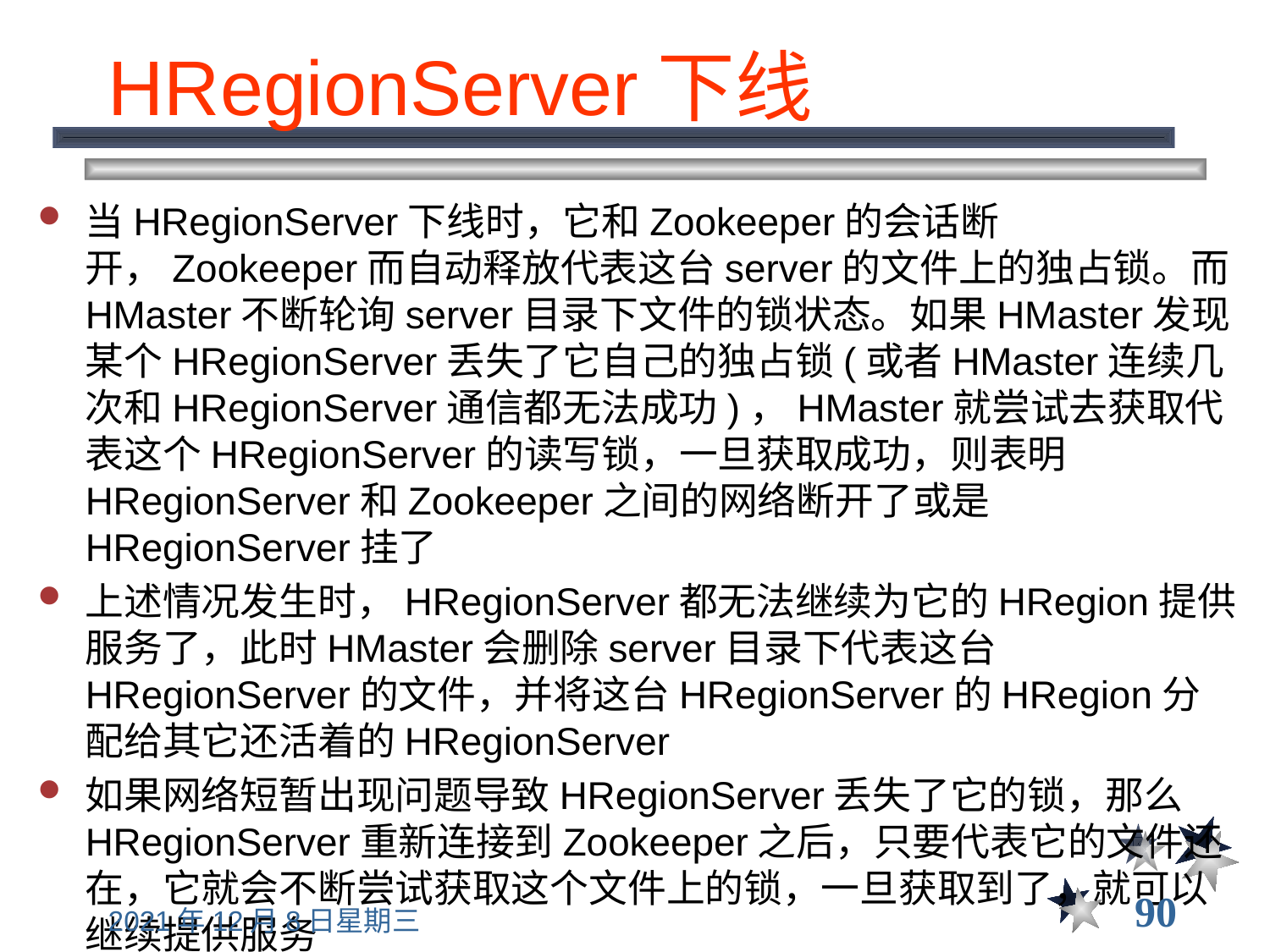

# HRegionServer下线
当HRegionServer下线时，它和Zookeeper的会话断开，Zookeeper而自动释放代表这台server的文件上的独占锁。而HMaster不断轮询server目录下文件的锁状态。如果HMaster发现某个HRegionServer丢失了它自己的独占锁(或者HMaster连续几次和HRegionServer通信都无法成功)，HMaster就尝试去获取代表这个HRegionServer的读写锁，一旦获取成功，则表明HRegionServer和Zookeeper之间的网络断开了或是HRegionServer挂了
上述情况发生时，HRegionServer都无法继续为它的HRegion提供服务了，此时HMaster会删除server目录下代表这台HRegionServer的文件，并将这台HRegionServer的HRegion分配给其它还活着的HRegionServer
如果网络短暂出现问题导致HRegionServer丢失了它的锁，那么HRegionServer重新连接到Zookeeper之后，只要代表它的文件还在，它就会不断尝试获取这个文件上的锁，一旦获取到了，就可以继续提供服务

90
2021年12月8日星期三
大数据管理----前言